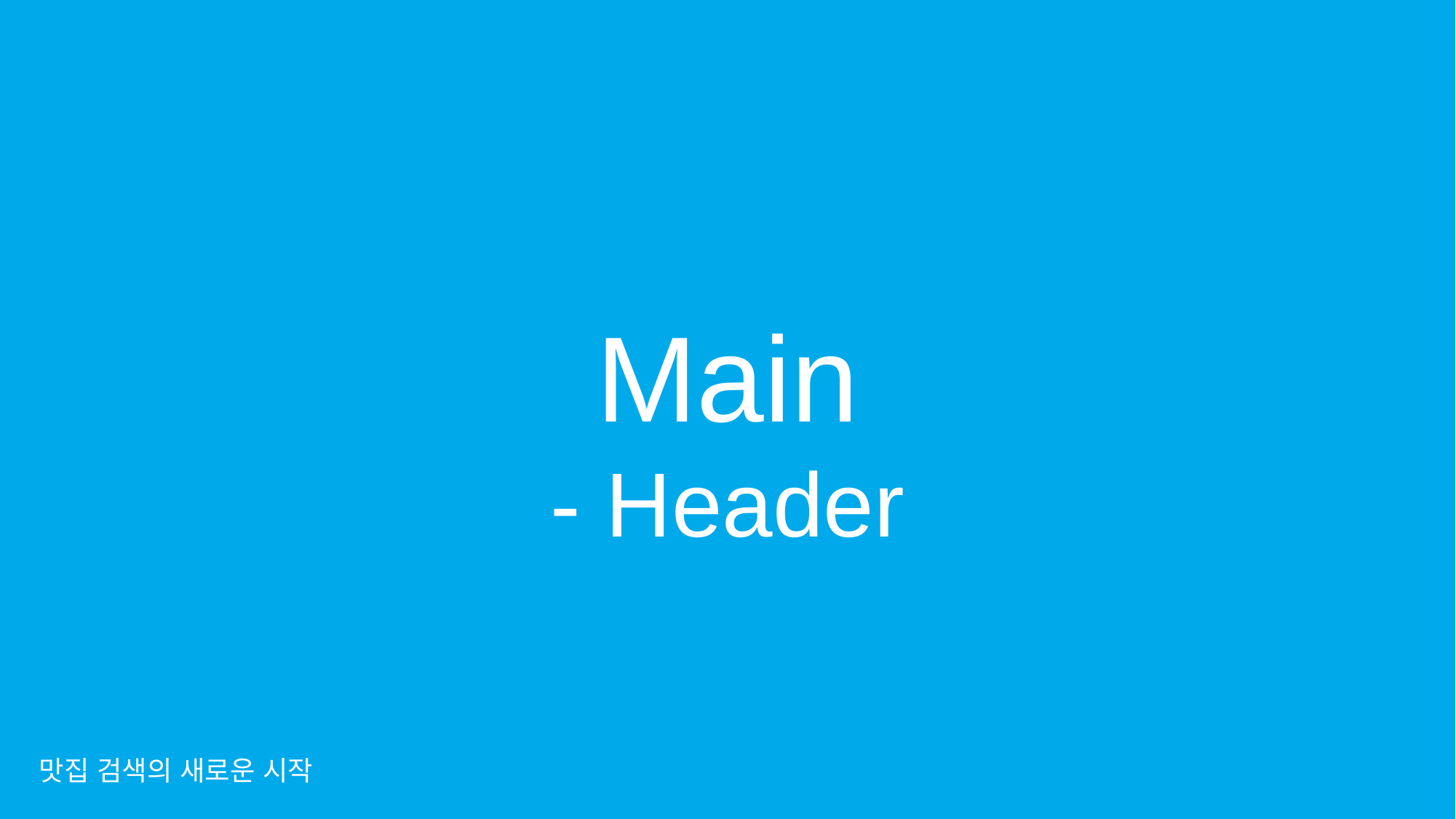

Main
- Header
맛집 검색의 새로운 시작